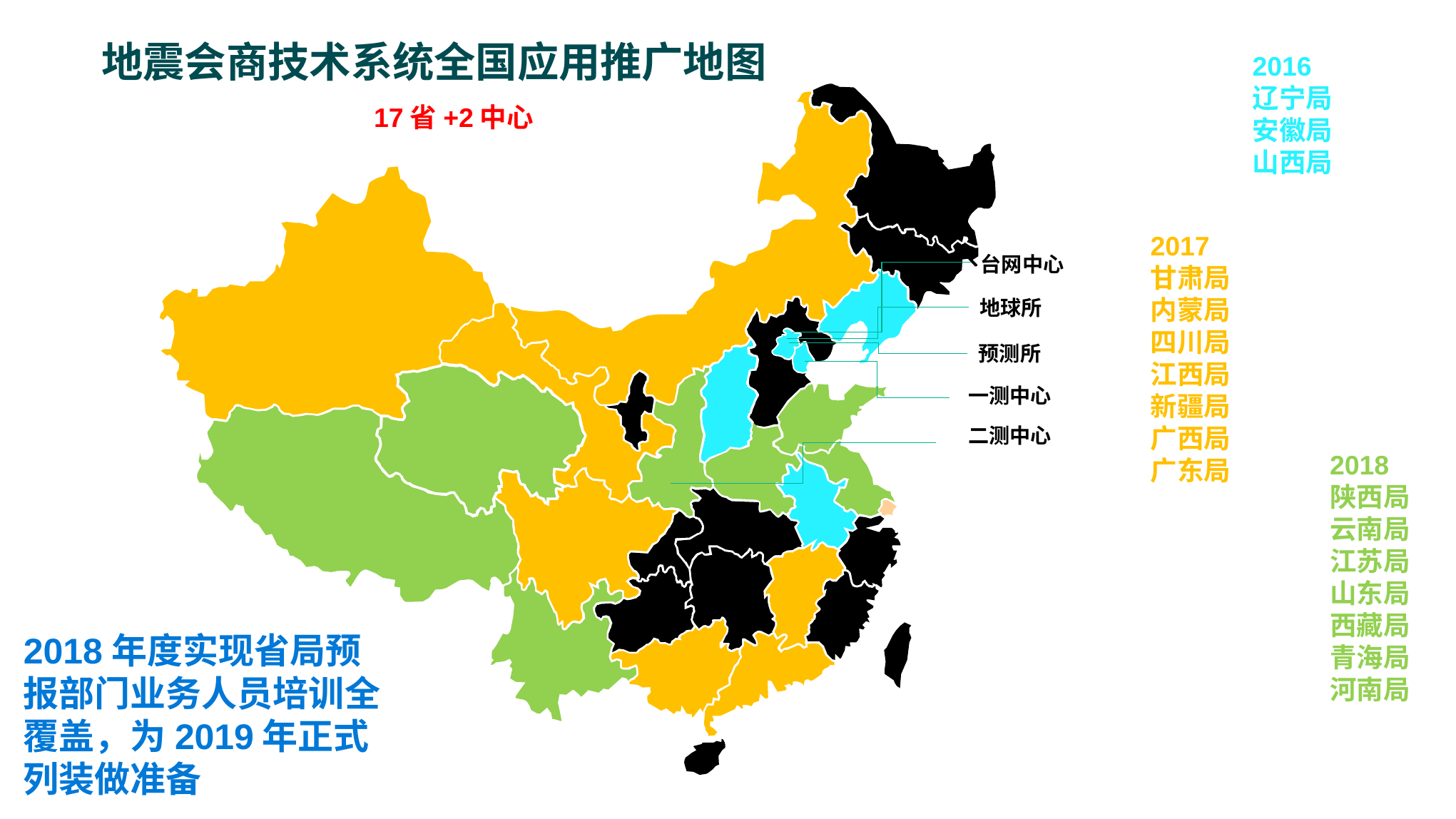

地震会商技术系统全国应用推广地图
2016
辽宁局
安徽局
山西局

17省+2中心
2017
甘肃局
内蒙局
四川局
江西局
新疆局
广西局
广东局
台网中心
地球所
预测所
一测中心
二测中心
2018
陕西局
云南局
江苏局
山东局
西藏局
青海局
河南局

2018年度实现省局预报部门业务人员培训全覆盖，为2019年正式列装做准备